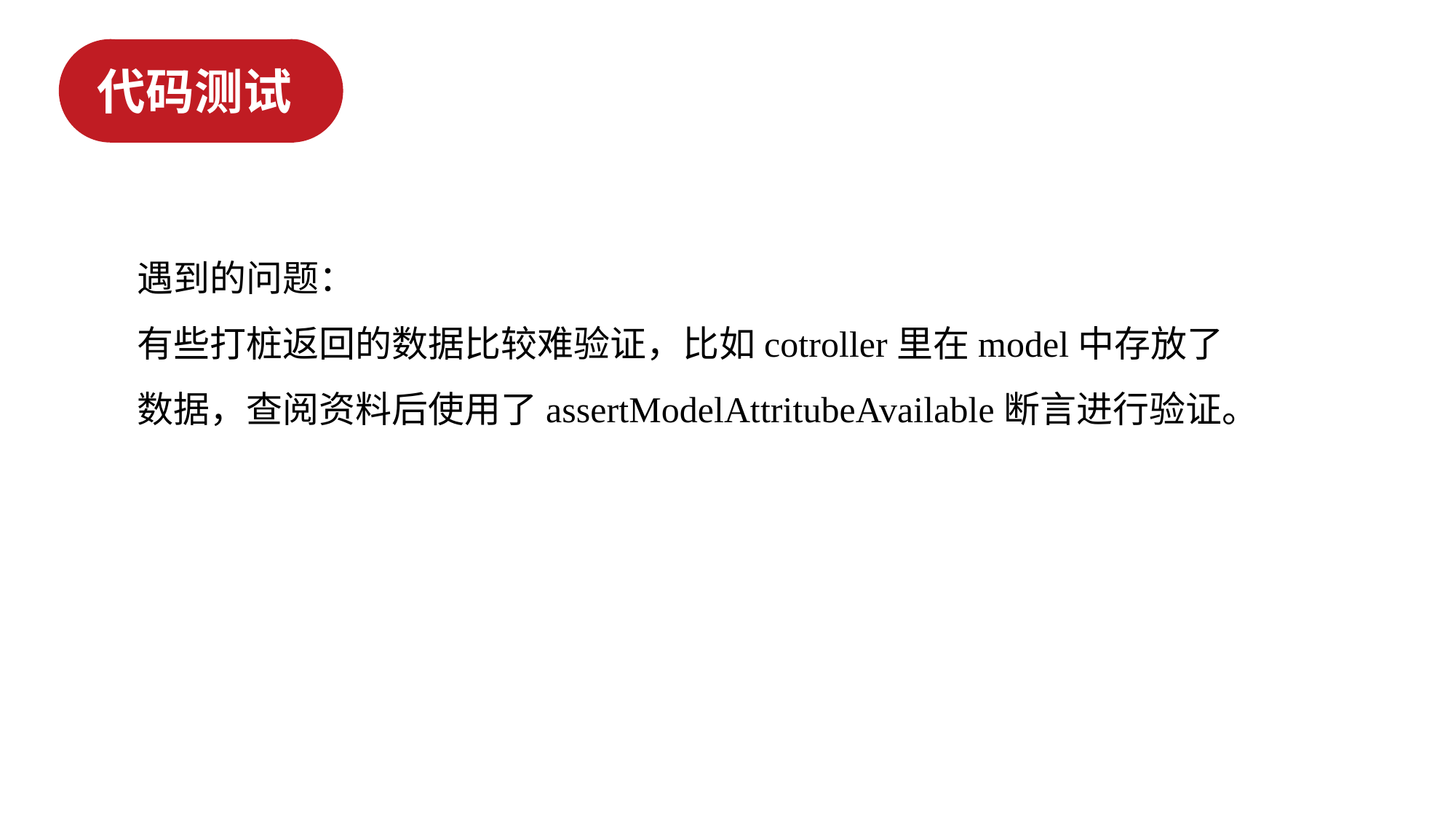

代码测试
遇到的问题：
有些打桩返回的数据比较难验证，比如cotroller里在model中存放了数据，查阅资料后使用了assertModelAttritubeAvailable断言进行验证。